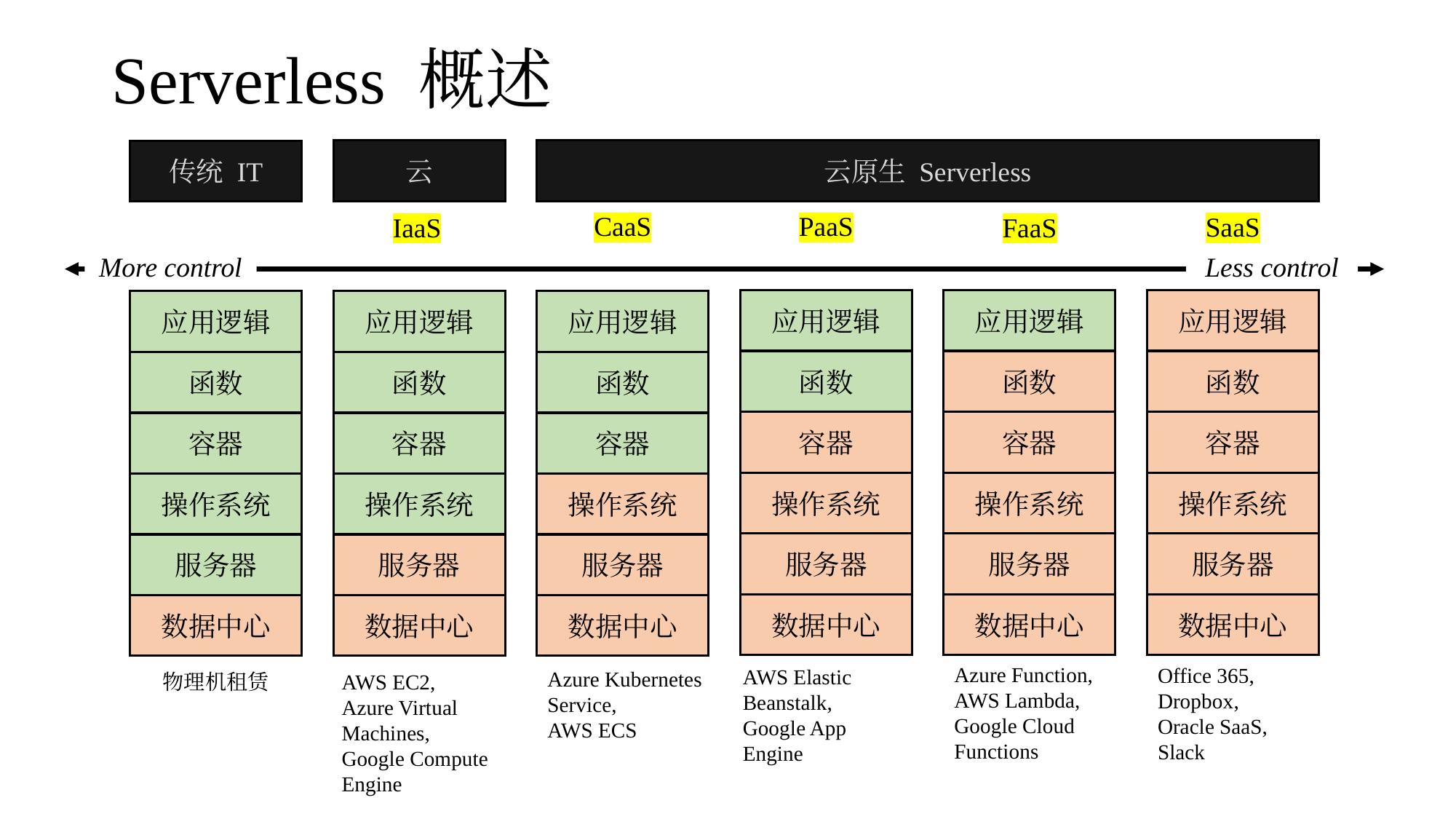

# Serverless 概述
云原生 Serverless
云
传统 IT
CaaS
PaaS
SaaS
IaaS
FaaS
Less control
More control
应用逻辑
应用逻辑
应用逻辑
应用逻辑
应用逻辑
应用逻辑
函数
函数
函数
函数
函数
函数
容器
容器
容器
容器
容器
容器
操作系统
操作系统
操作系统
操作系统
操作系统
操作系统
服务器
服务器
服务器
服务器
服务器
服务器
数据中心
数据中心
数据中心
数据中心
数据中心
数据中心
Azure Function,
AWS Lambda,
Google Cloud Functions
Office 365,
Dropbox,
Oracle SaaS,
Slack
AWS Elastic Beanstalk,
Google App Engine
Azure Kubernetes Service,
AWS ECS
物理机租赁
AWS EC2,
Azure Virtual Machines,
Google Compute Engine